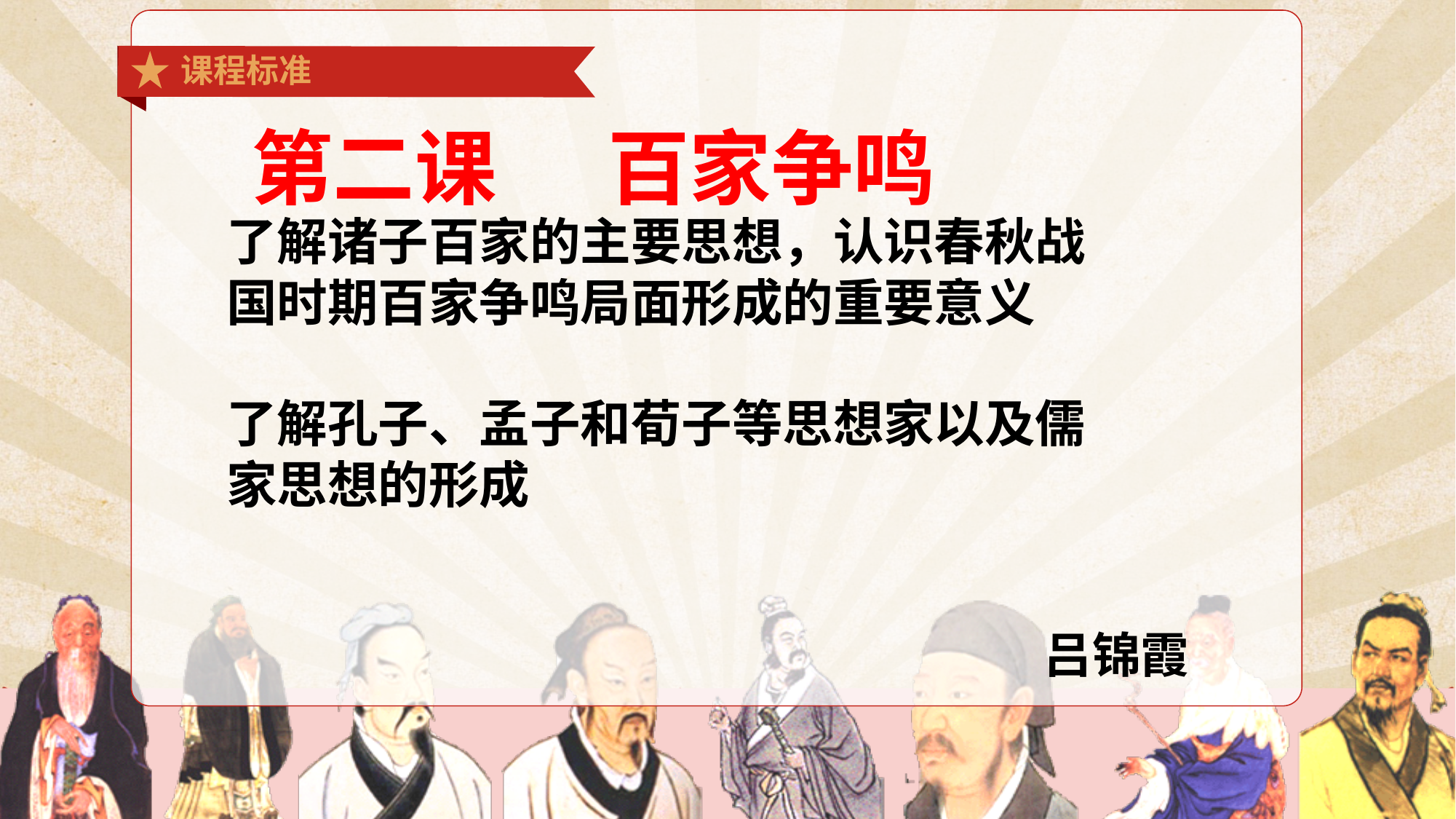

课程标准

第二课      百家争鸣

了解诸子百家的主要思想，认识春秋战国时期百家争鸣局面形成的重要意义

了解孔子、孟子和荀子等思想家以及儒家思想的形成
吕锦霞